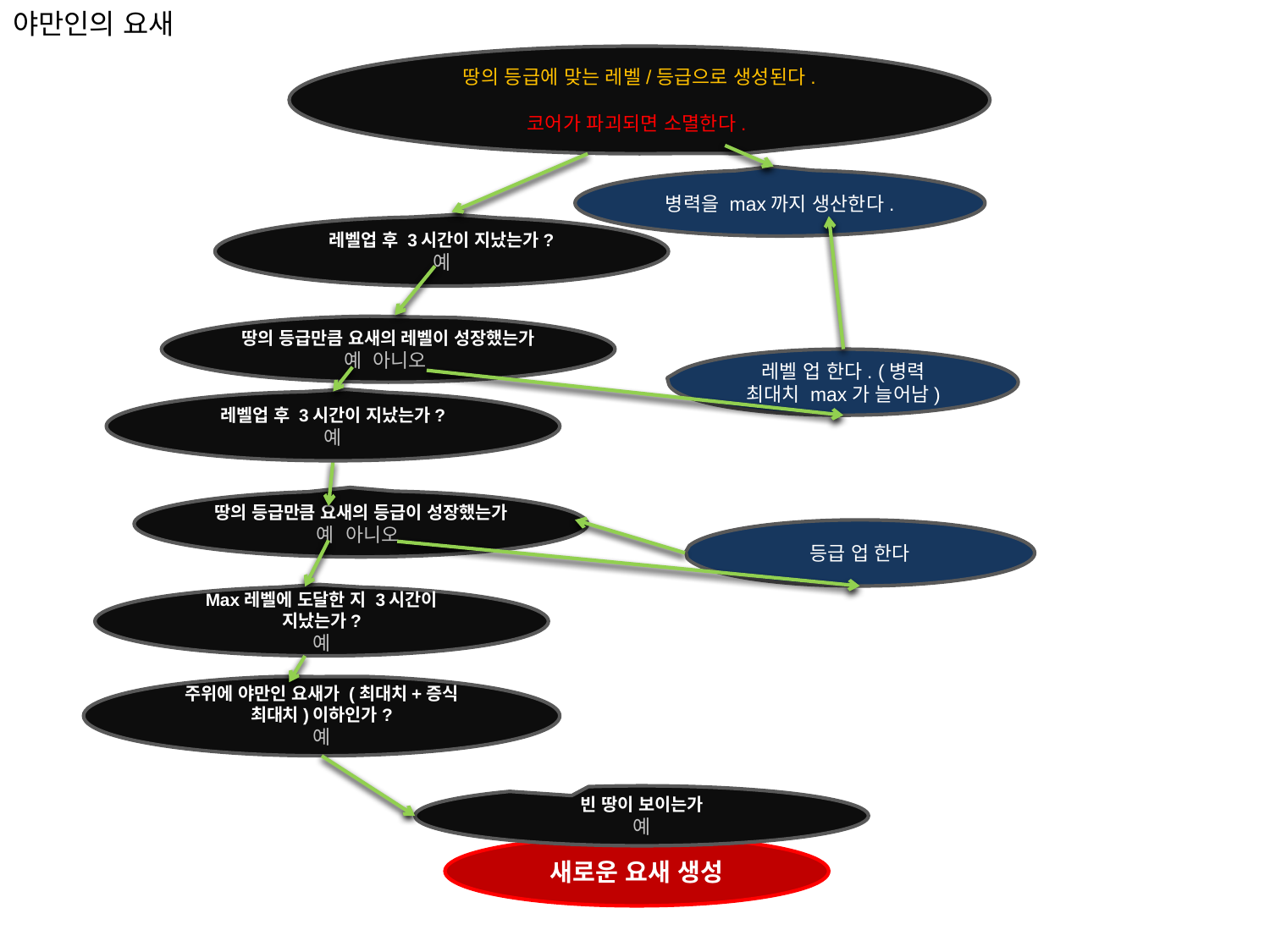

야만인의 요새
땅의 등급에 맞는 레벨/등급으로 생성된다.

코어가 파괴되면 소멸한다.
병력을 max까지 생산한다.
레벨업 후 3시간이 지났는가?
예
땅의 등급만큼 요새의 레벨이 성장했는가
예  아니오
레벨 업 한다. (병력 최대치 max가 늘어남)
레벨업 후 3시간이 지났는가?
예
땅의 등급만큼 요새의 등급이 성장했는가
예  아니오
등급 업 한다
Max레벨에 도달한 지 3시간이 지났는가?
예
주위에 야만인 요새가 (최대치+증식 최대치)이하인가?
예
빈 땅이 보이는가
예
새로운 요새 생성